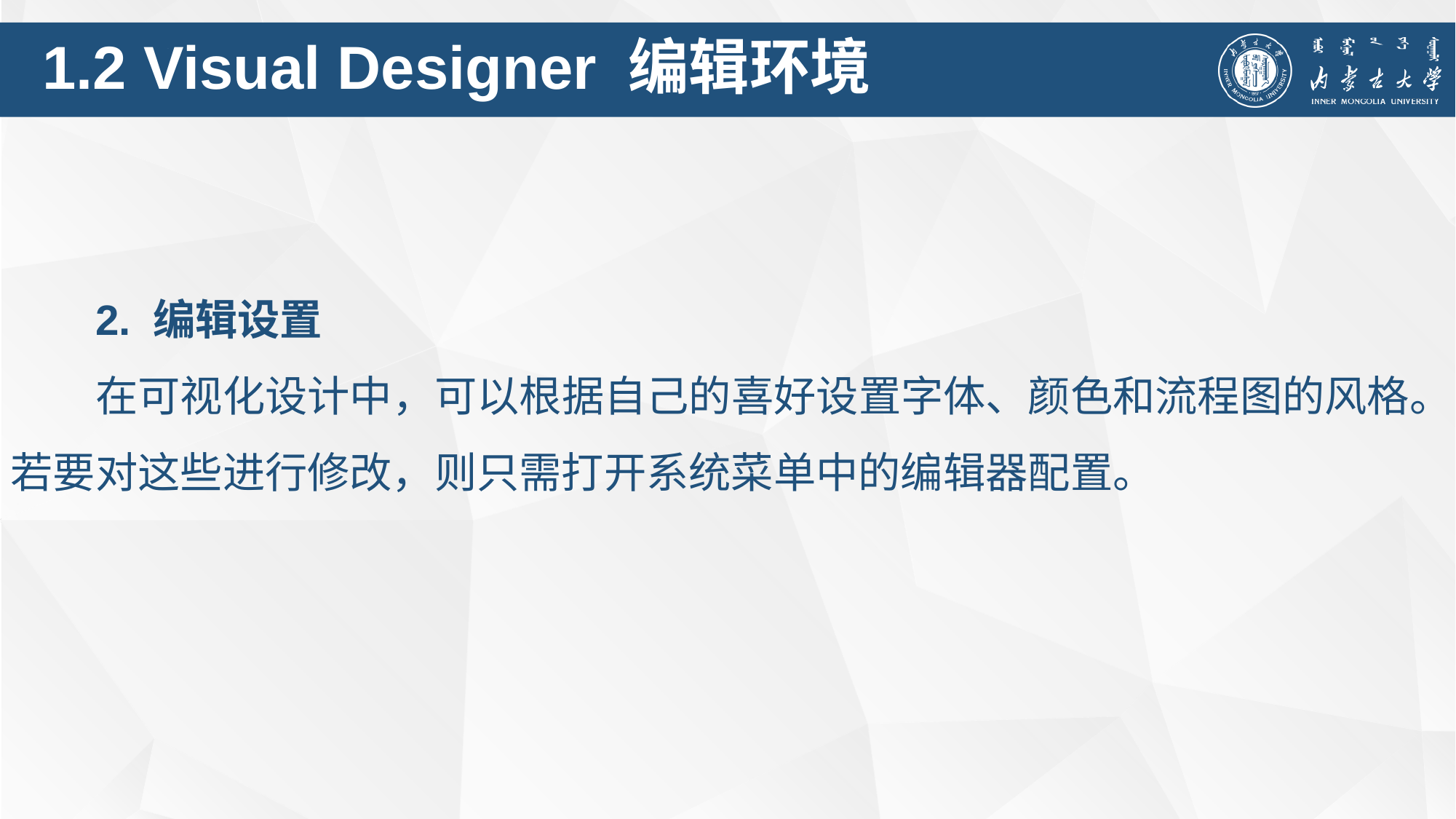

1.2 Visual Designer 编辑环境

2. 编辑设置
在可视化设计中，可以根据自己的喜好设置字体、颜色和流程图的风格。若要对这些进行修改，则只需打开系统菜单中的编辑器配置。